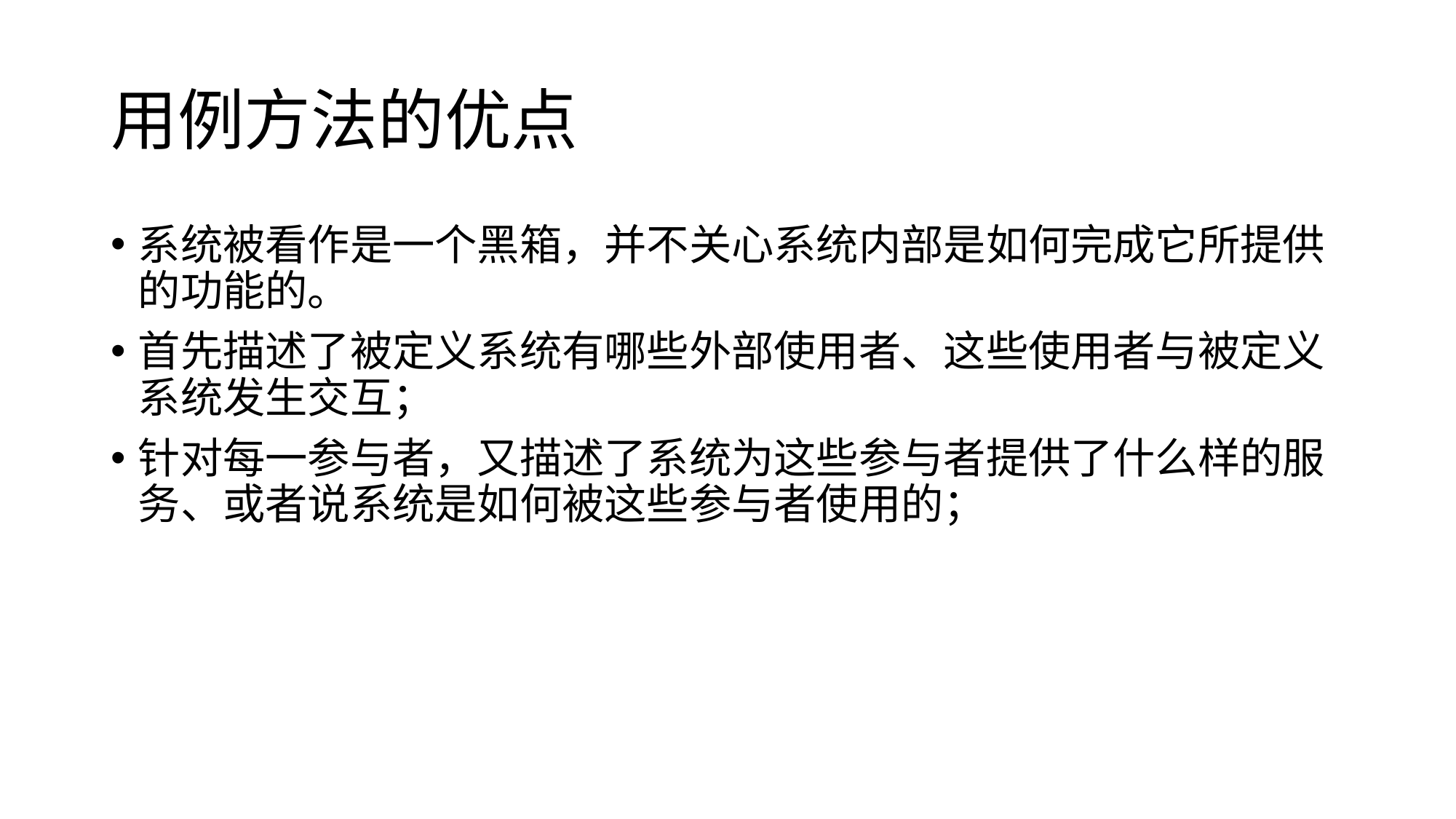

# 用例方法的优点
系统被看作是一个黑箱，并不关心系统内部是如何完成它所提供的功能的。
首先描述了被定义系统有哪些外部使用者、这些使用者与被定义系统发生交互；
针对每一参与者，又描述了系统为这些参与者提供了什么样的服务、或者说系统是如何被这些参与者使用的；